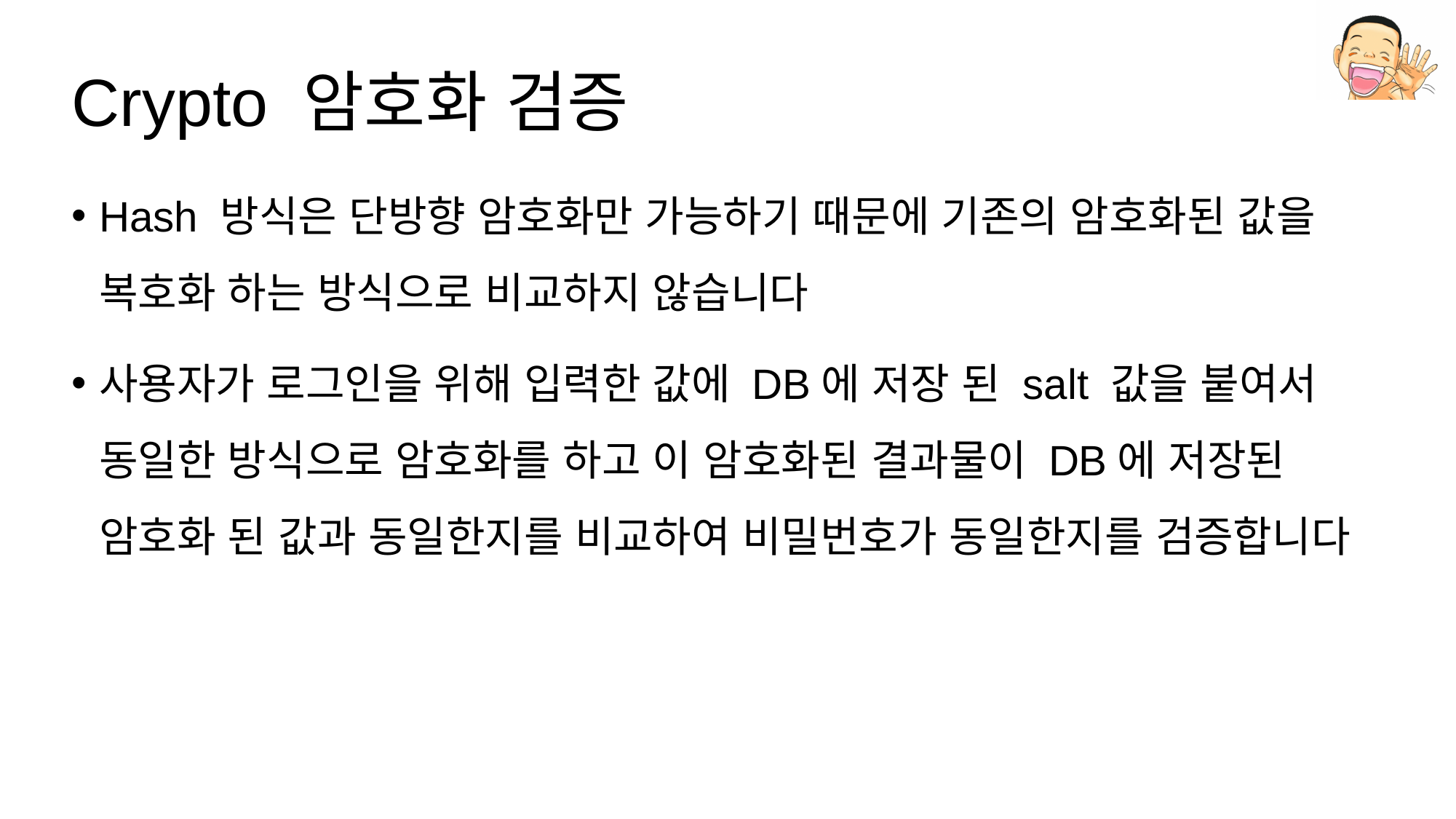

# Crypto 암호화 검증
Hash 방식은 단방향 암호화만 가능하기 때문에 기존의 암호화된 값을 복호화 하는 방식으로 비교하지 않습니다
사용자가 로그인을 위해 입력한 값에 DB에 저장 된 salt 값을 붙여서 동일한 방식으로 암호화를 하고 이 암호화된 결과물이 DB에 저장된 암호화 된 값과 동일한지를 비교하여 비밀번호가 동일한지를 검증합니다